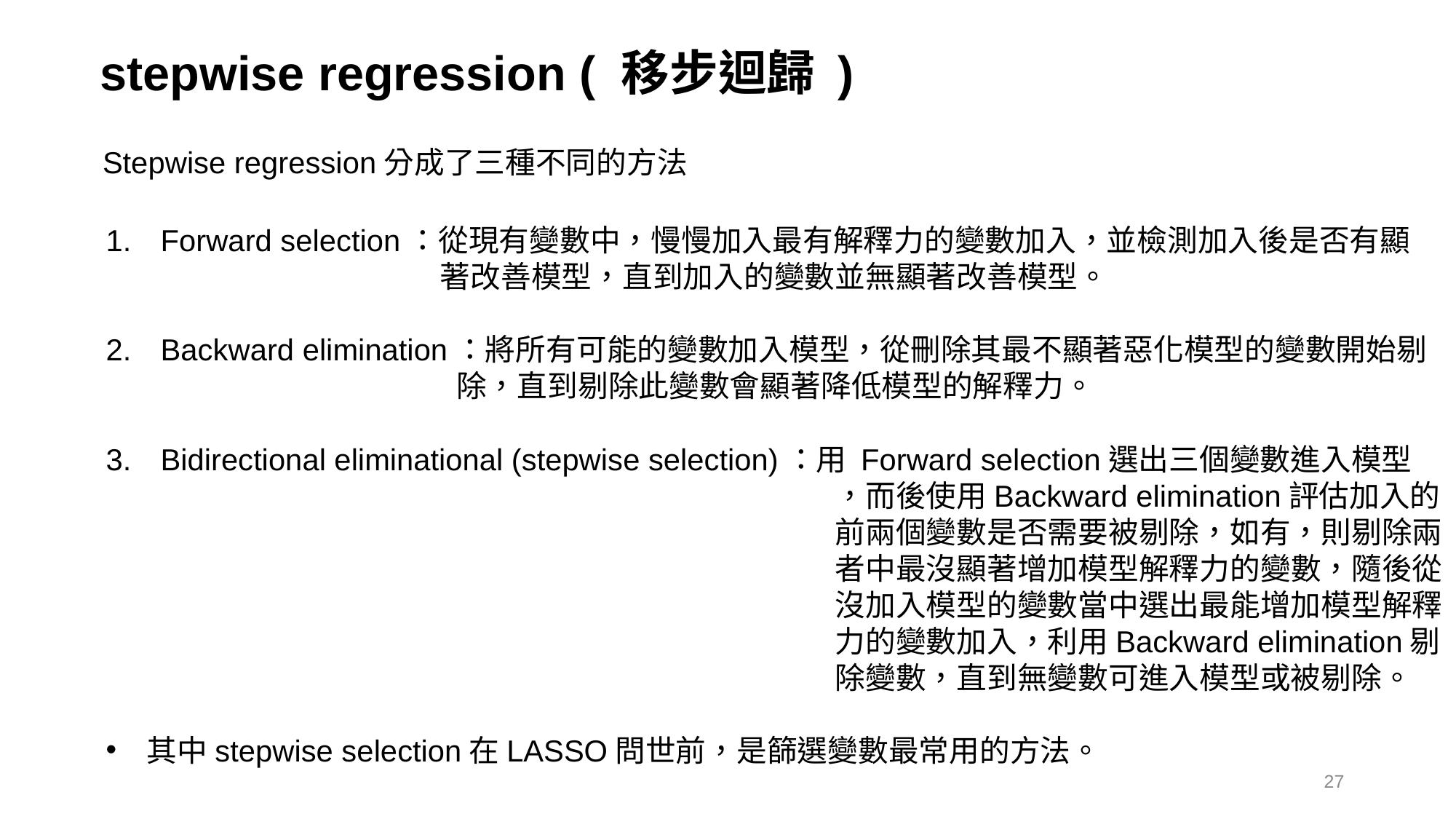

stepwise regression ( 移步迴歸 )
Stepwise regression分成了三種不同的方法
Forward selection：從現有變數中，慢慢加入最有解釋力的變數加入，並檢測加入後是否有顯
　　　　　　　　　　　著改善模型，直到加入的變數並無顯著改善模型。

Backward elimination：將所有可能的變數加入模型，從刪除其最不顯著惡化模型的變數開始剔
                                                   除，直到剔除此變數會顯著降低模型的解釋力。

Bidirectional eliminational (stepwise selection)：用 Forward selection選出三個變數進入模型
　　　　　　　　　　　　　　　　　　　　　　　　，而後使用Backward elimination評估加入的
　　　　　　　　　　　　　　　　　　　　　　　　前兩個變數是否需要被剔除，如有，則剔除兩
　　　　　　　　　　　　　　　　　　　　　　　　者中最沒顯著增加模型解釋力的變數，隨後從
　　　　　　　　　　　　　　　　　　　　　　　　沒加入模型的變數當中選出最能增加模型解釋
　　　　　　　　　　　　　　　　　　　　　　　　力的變數加入，利用Backward elimination剔
　　　　　　　　　　　　　　　　　　　　　　　　除變數，直到無變數可進入模型或被剔除。

其中stepwise selection在LASSO問世前，是篩選變數最常用的方法。
27